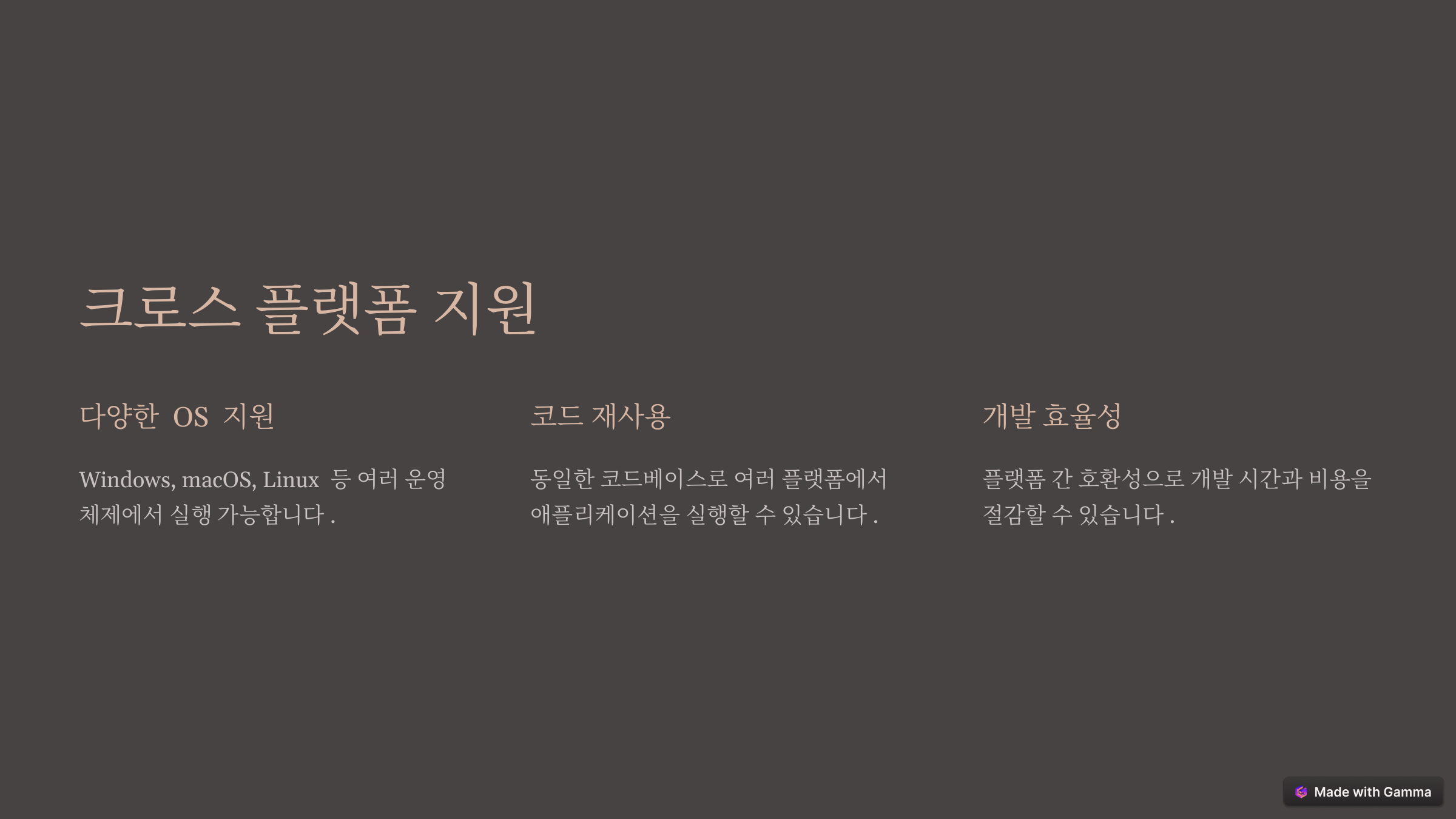

크로스 플랫폼 지원
다양한 OS 지원
코드 재사용
개발 효율성
Windows, macOS, Linux 등 여러 운영 체제에서 실행 가능합니다.
동일한 코드베이스로 여러 플랫폼에서 애플리케이션을 실행할 수 있습니다.
플랫폼 간 호환성으로 개발 시간과 비용을 절감할 수 있습니다.